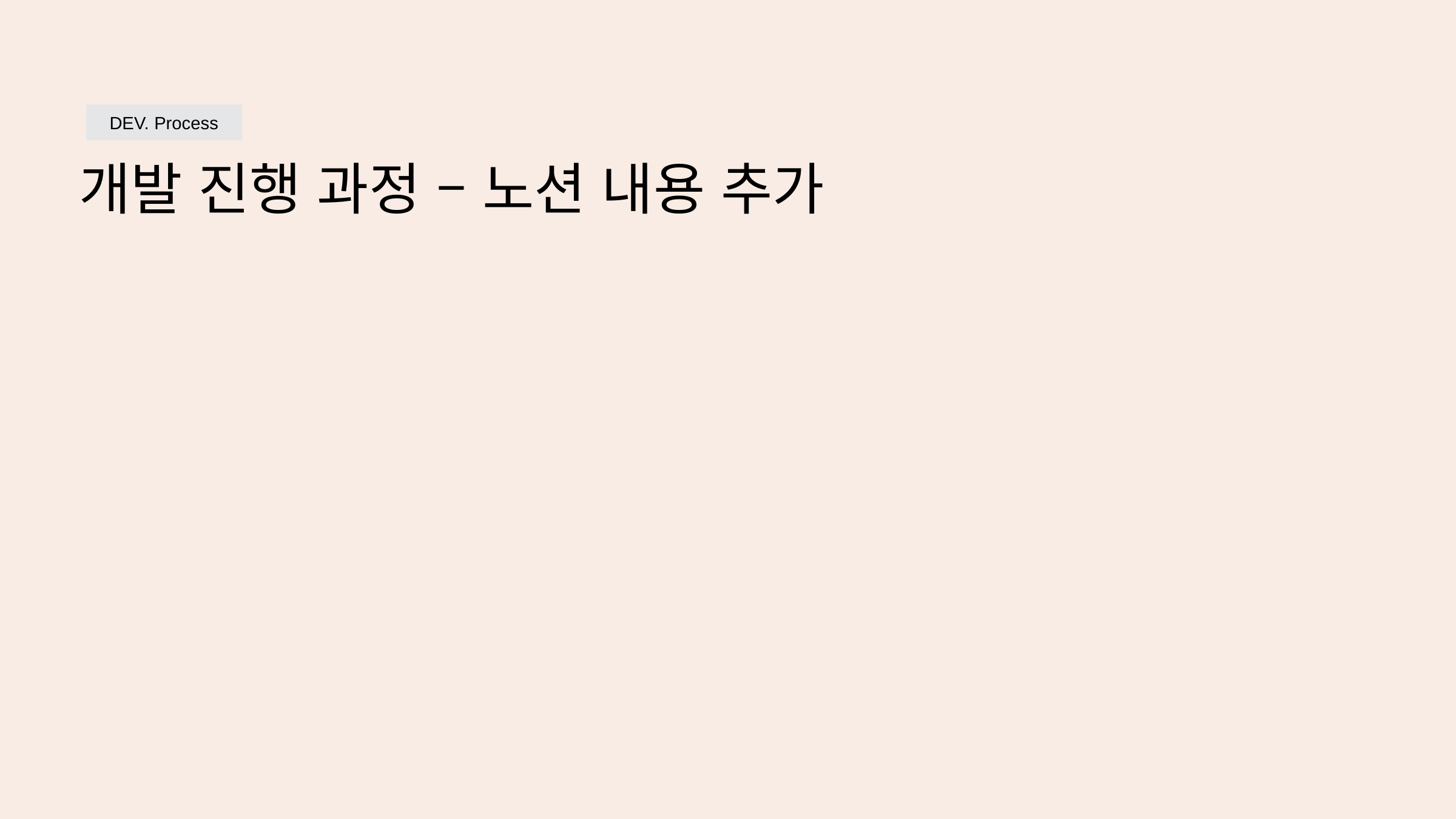

DEV. Process
개발 진행 과정 – 노션 내용 추가